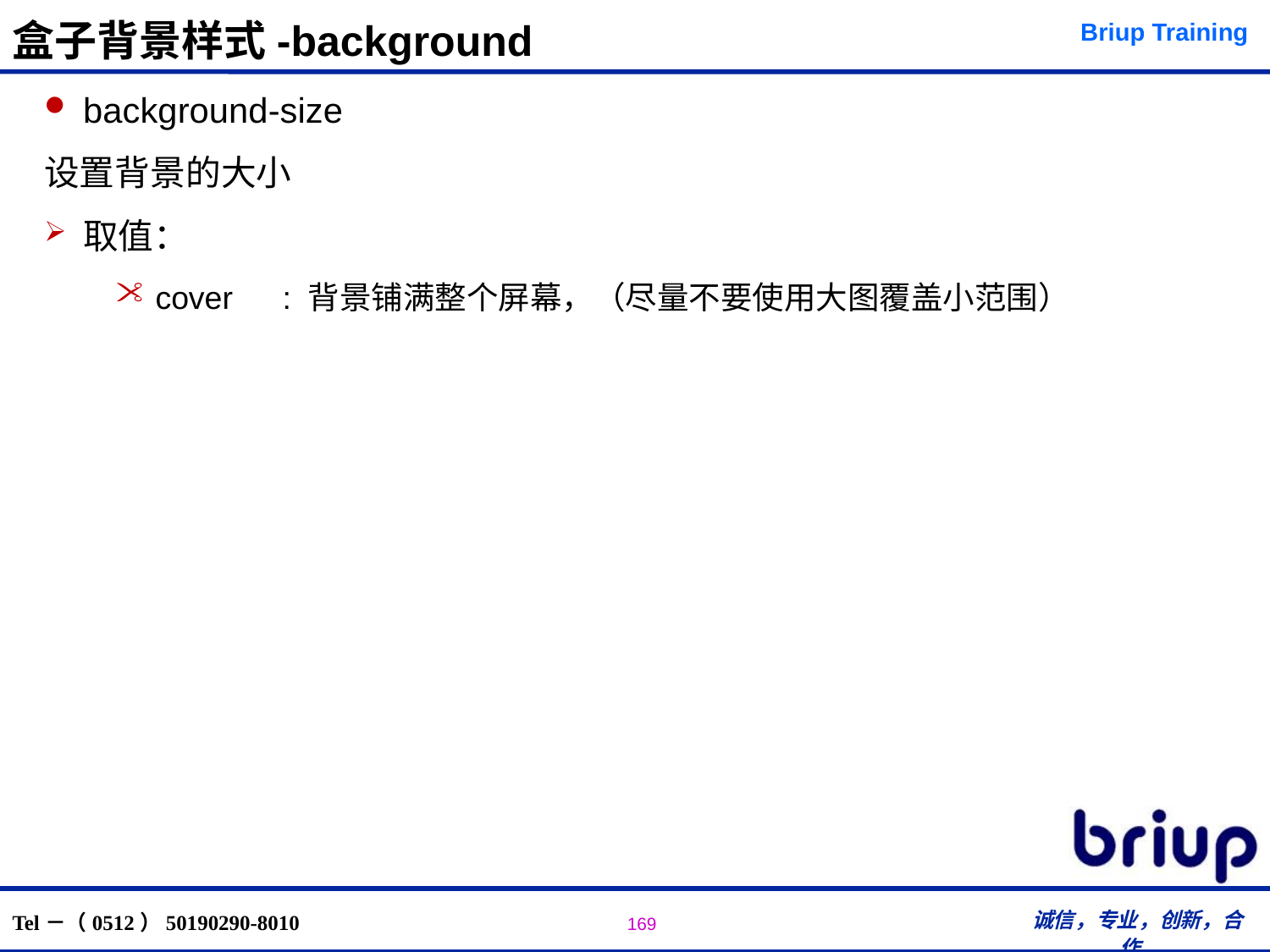

# 盒子背景样式-background
background-size
设置背景的大小
取值：
cover 	: 背景铺满整个屏幕，（尽量不要使用大图覆盖小范围）